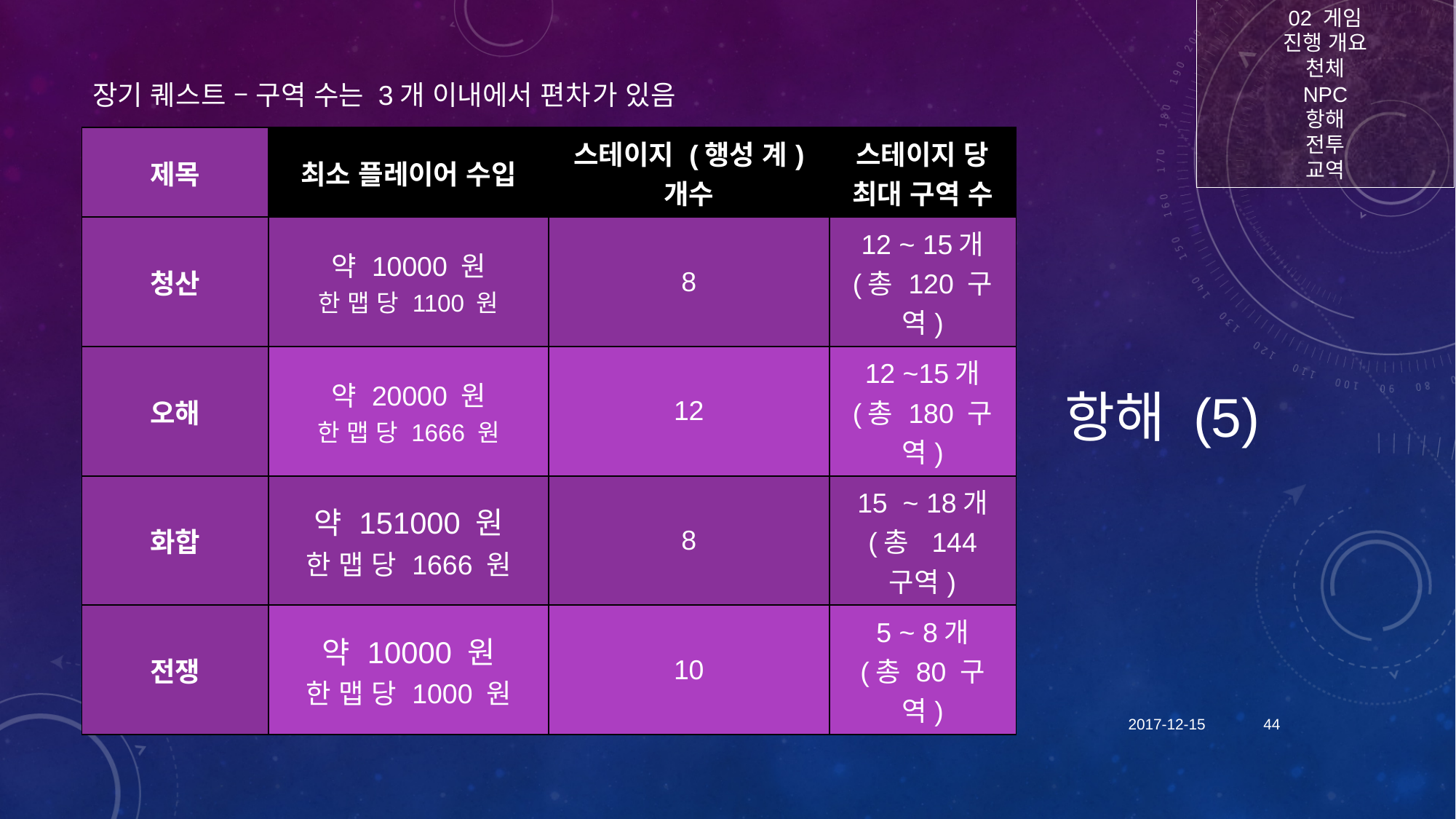

02 게임
진행 개요
천체
NPC
항해
전투
교역
# 항해 (5)
장기 퀘스트 – 구역 수는 3개 이내에서 편차가 있음
| 제목 | 최소 플레이어 수입 | 스테이지 (행성 계) 개수 | 스테이지 당 최대 구역 수 |
| --- | --- | --- | --- |
| 청산 | 약 10000 원 한 맵 당 1100 원 | 8 | 12 ~ 15개 (총 120 구역) |
| 오해 | 약 20000 원 한 맵 당 1666 원 | 12 | 12 ~15개 (총 180 구역) |
| 화합 | 약 151000 원 한 맵 당 1666 원 | 8 | 15 ~ 18개 (총 144 구역) |
| 전쟁 | 약 10000 원 한 맵 당 1000 원 | 10 | 5 ~ 8개 (총 80 구역) |
Super Light Drive
2017-12-15
44